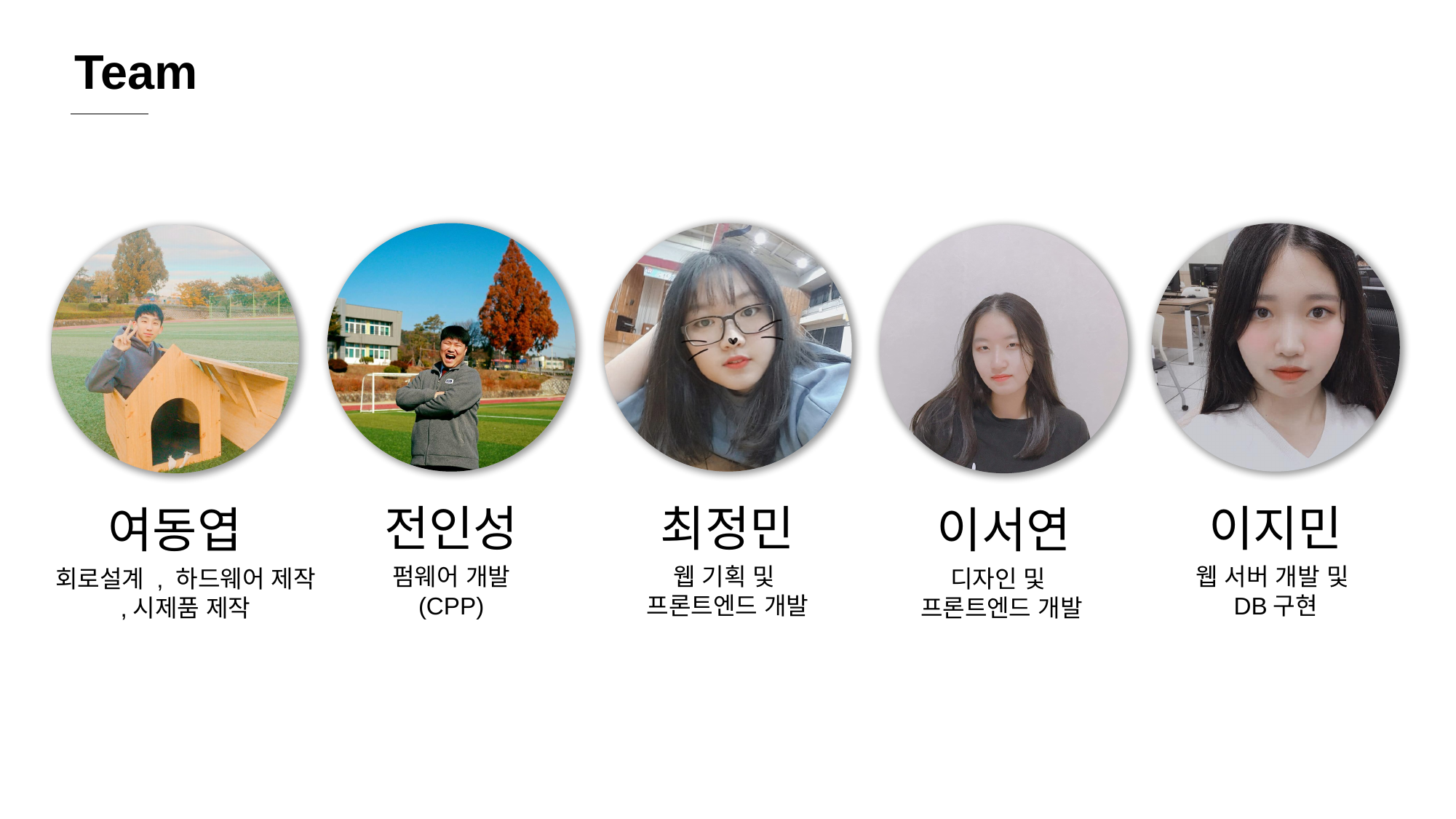

Team

전인성
펌웨어 개발
(CPP)

최정민
웹 기획 및
프론트엔드 개발

이지민
웹 서버 개발 및
DB구현

여동엽
회로설계 , 하드웨어 제작 ,시제품 제작

이서연
디자인 및
프론트엔드 개발